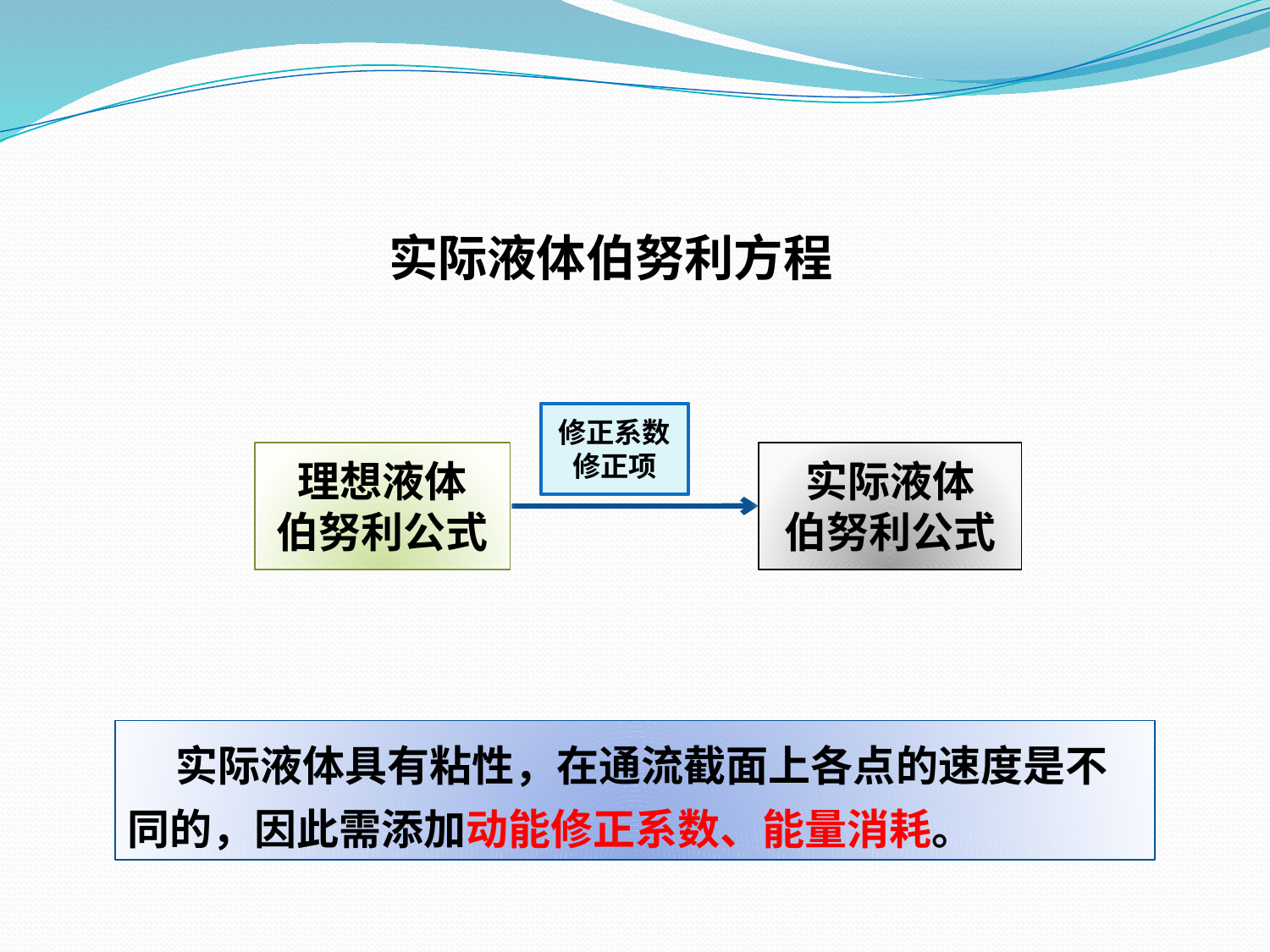

实际液体伯努利方程
修正系数
修正项
理想液体
伯努利公式
实际液体
伯努利公式
    实际液体具有粘性，在通流截面上各点的速度是不同的，因此需添加动能修正系数、能量消耗。